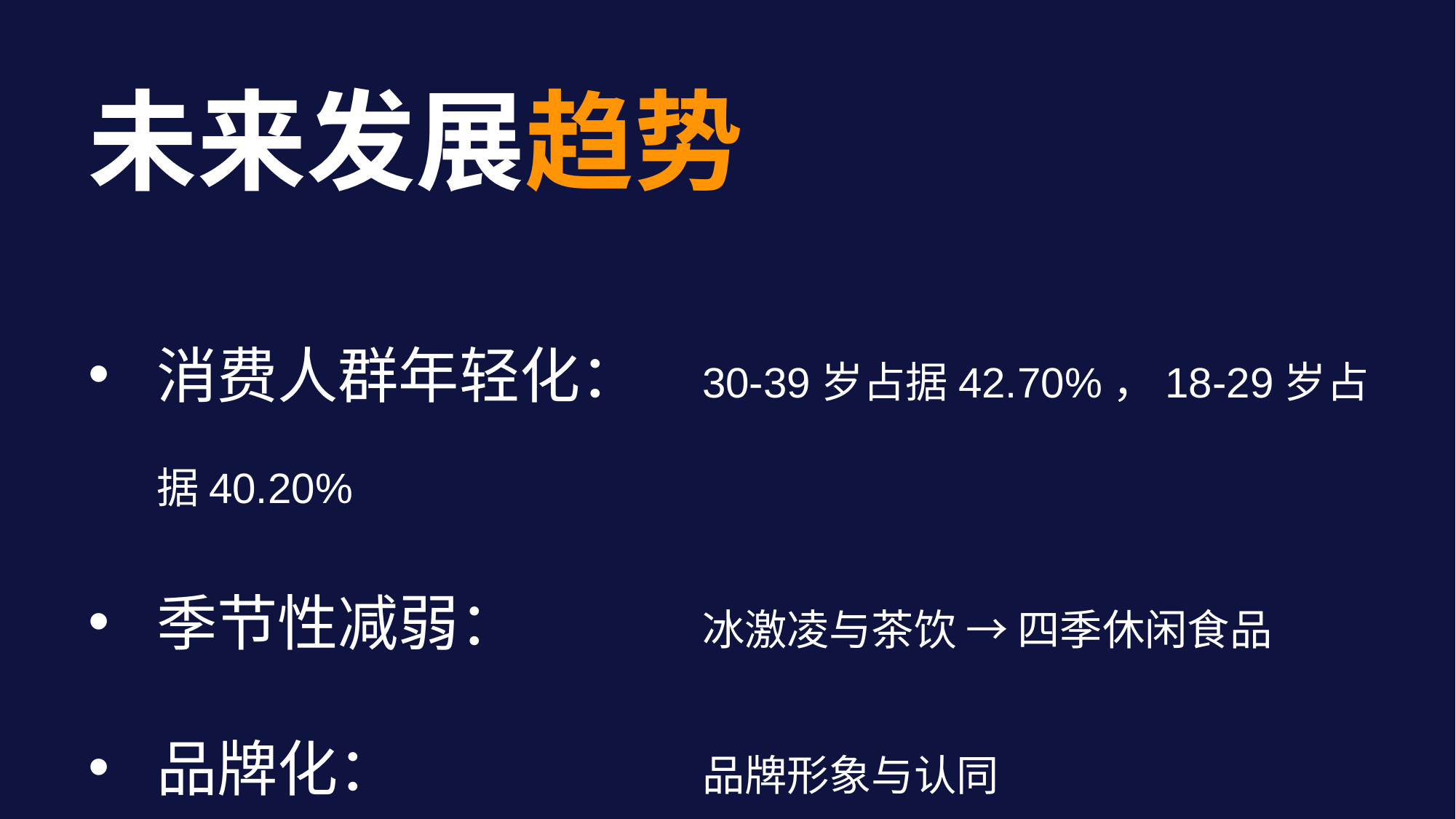

未来发展趋势
消费人群年轻化：	30-39岁占据42.70%，18-29岁占据40.20%
季节性减弱：		冰激凌与茶饮 → 四季休闲食品
品牌化：			品牌形象与认同